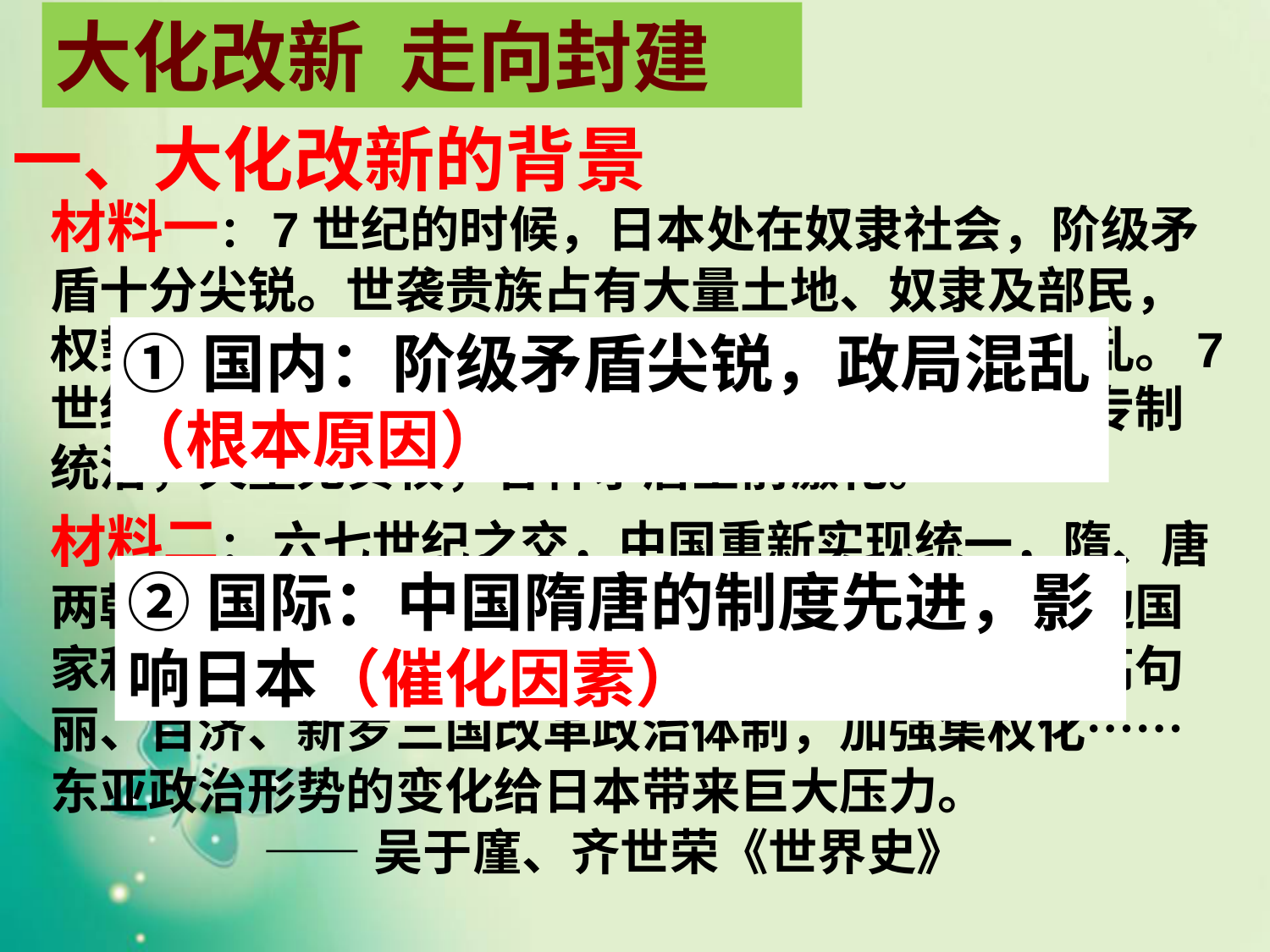

大化改新  走向封建
一、大化改新的背景
材料一：7世纪的时候，日本处在奴隶社会，阶级矛盾十分尖锐。世袭贵族占有大量土地、奴隶及部民，权势很大。地方贵族反抗中央贵族，政局十分混乱。7世纪中叶，日本由大奴隶主贵族苏我氏父子实行专制统治，天皇无实权，各种矛盾空前激化。
①国内：阶级矛盾尖锐，政局混乱（根本原因）
材料二： 六七世纪之交，中国重新实现统一，隋、唐两朝相继崛起……高度发达的中国封建文化对周边国家和东亚世界产生了强烈的影响。在朝鲜半岛，高句丽、百济、新罗三国改革政治体制，加强集权化……东亚政治形势的变化给日本带来巨大压力。
                   ——吴于廑、齐世荣《世界史》
②国际：中国隋唐的制度先进，影响日本（催化因素）